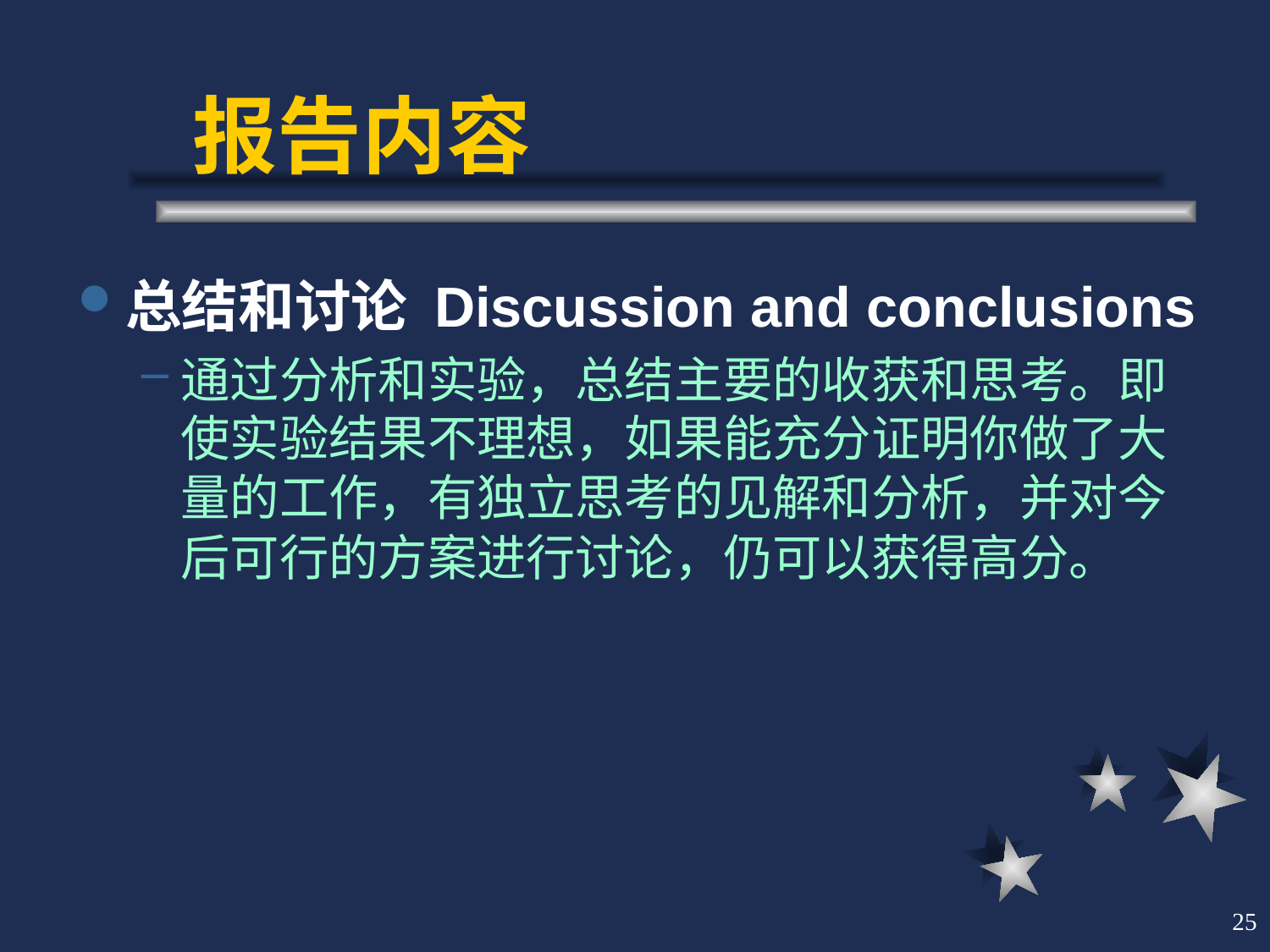

# 报告内容
总结和讨论 Discussion and conclusions
通过分析和实验，总结主要的收获和思考。即使实验结果不理想，如果能充分证明你做了大量的工作，有独立思考的见解和分析，并对今后可行的方案进行讨论，仍可以获得高分。
25